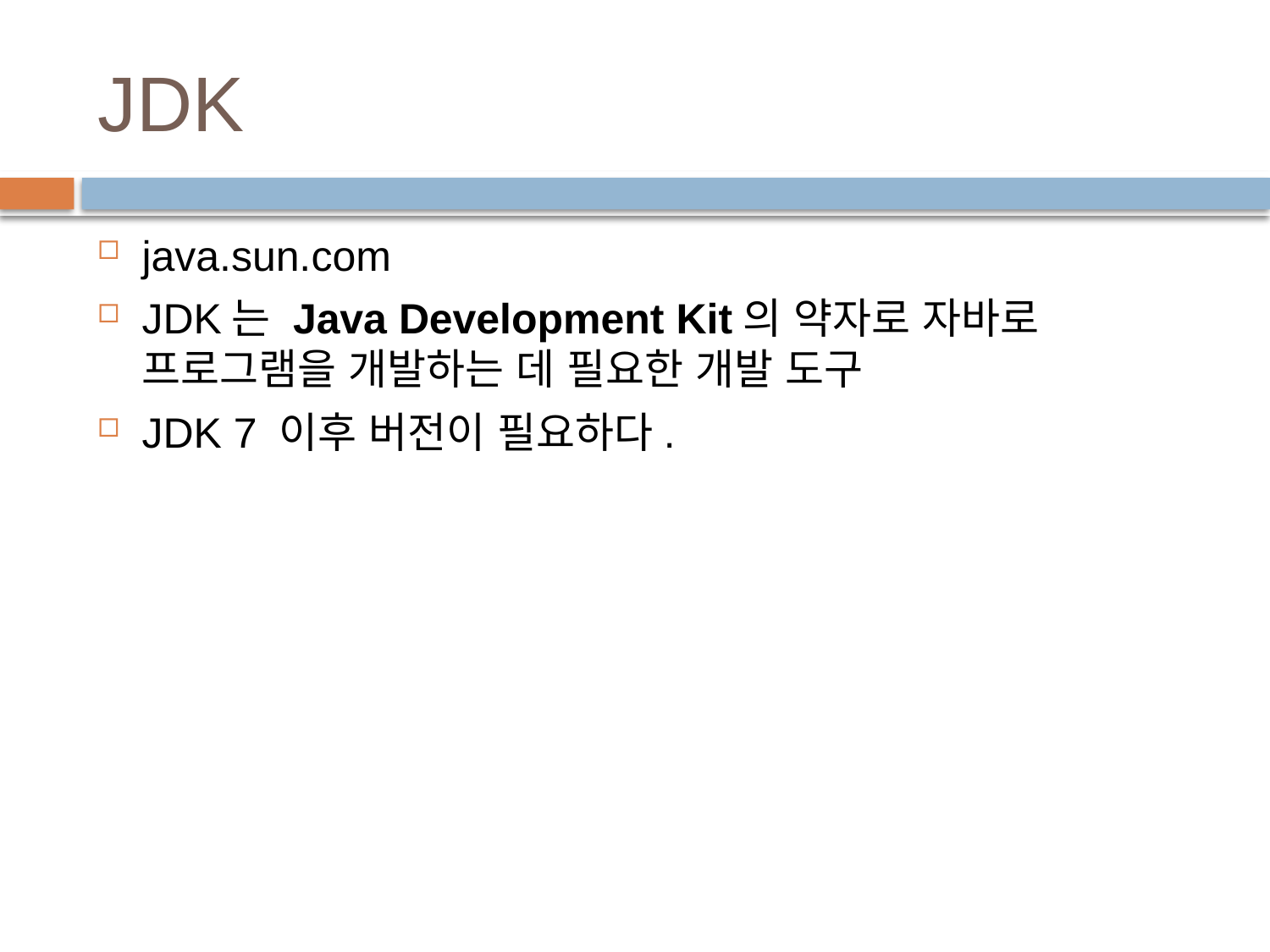

# JDK
java.sun.com
JDK는 Java Development Kit의 약자로 자바로 프로그램을 개발하는 데 필요한 개발 도구
JDK 7 이후 버전이 필요하다.